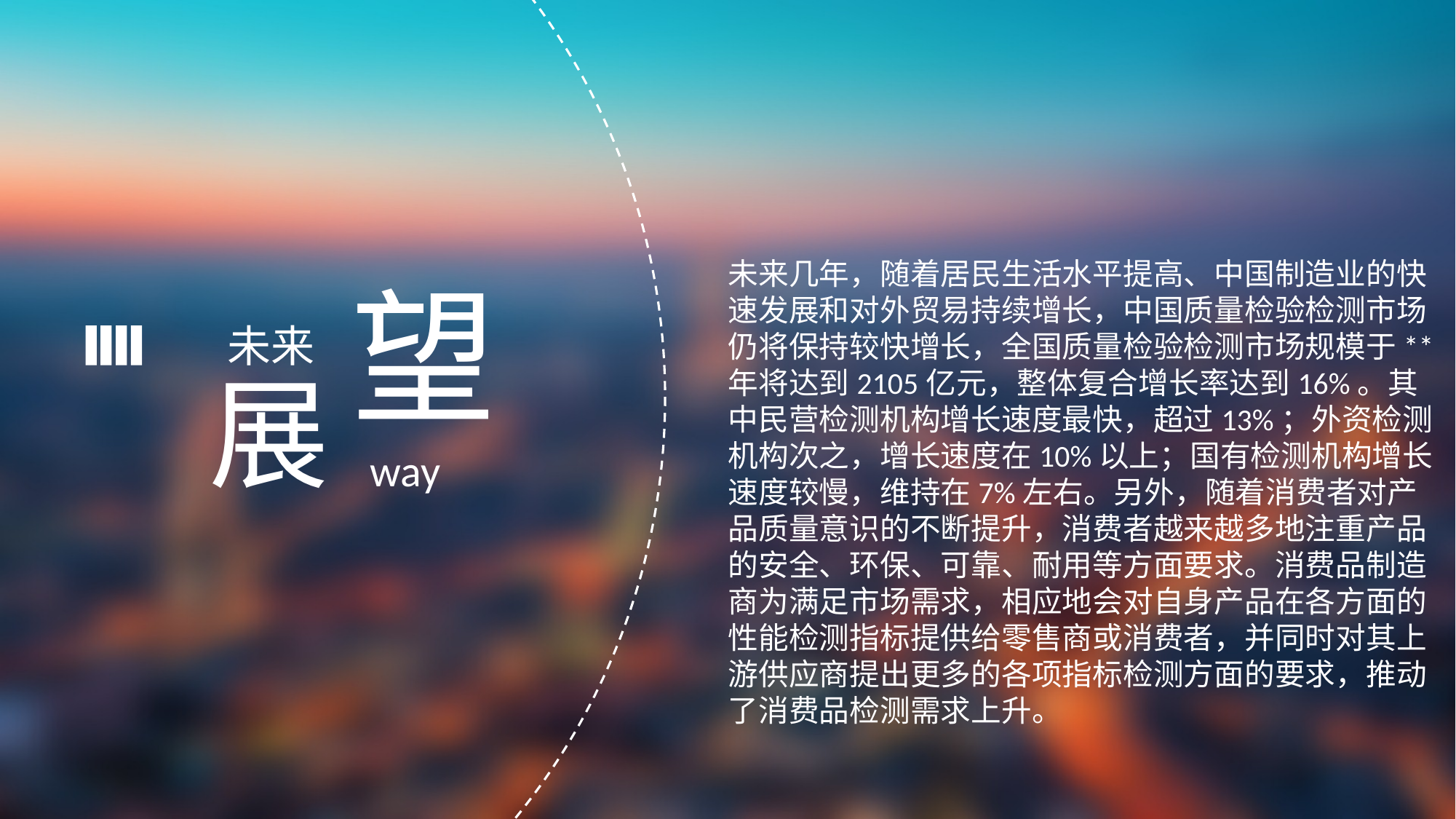

未来几年，随着居民生活水平提高、中国制造业的快速发展和对外贸易持续增长，中国质量检验检测市场仍将保持较快增长，全国质量检验检测市场规模于**年将达到2105亿元，整体复合增长率达到16%。其中民营检测机构增长速度最快，超过13%；外资检测机构次之，增长速度在10%以上；国有检测机构增长速度较慢，维持在7%左右。另外，随着消费者对产品质量意识的不断提升，消费者越来越多地注重产品的安全、环保、可靠、耐用等方面要求。消费品制造商为满足市场需求，相应地会对自身产品在各方面的性能检测指标提供给零售商或消费者，并同时对其上游供应商提出更多的各项指标检测方面的要求，推动了消费品检测需求上升。
望
未来

展
 way